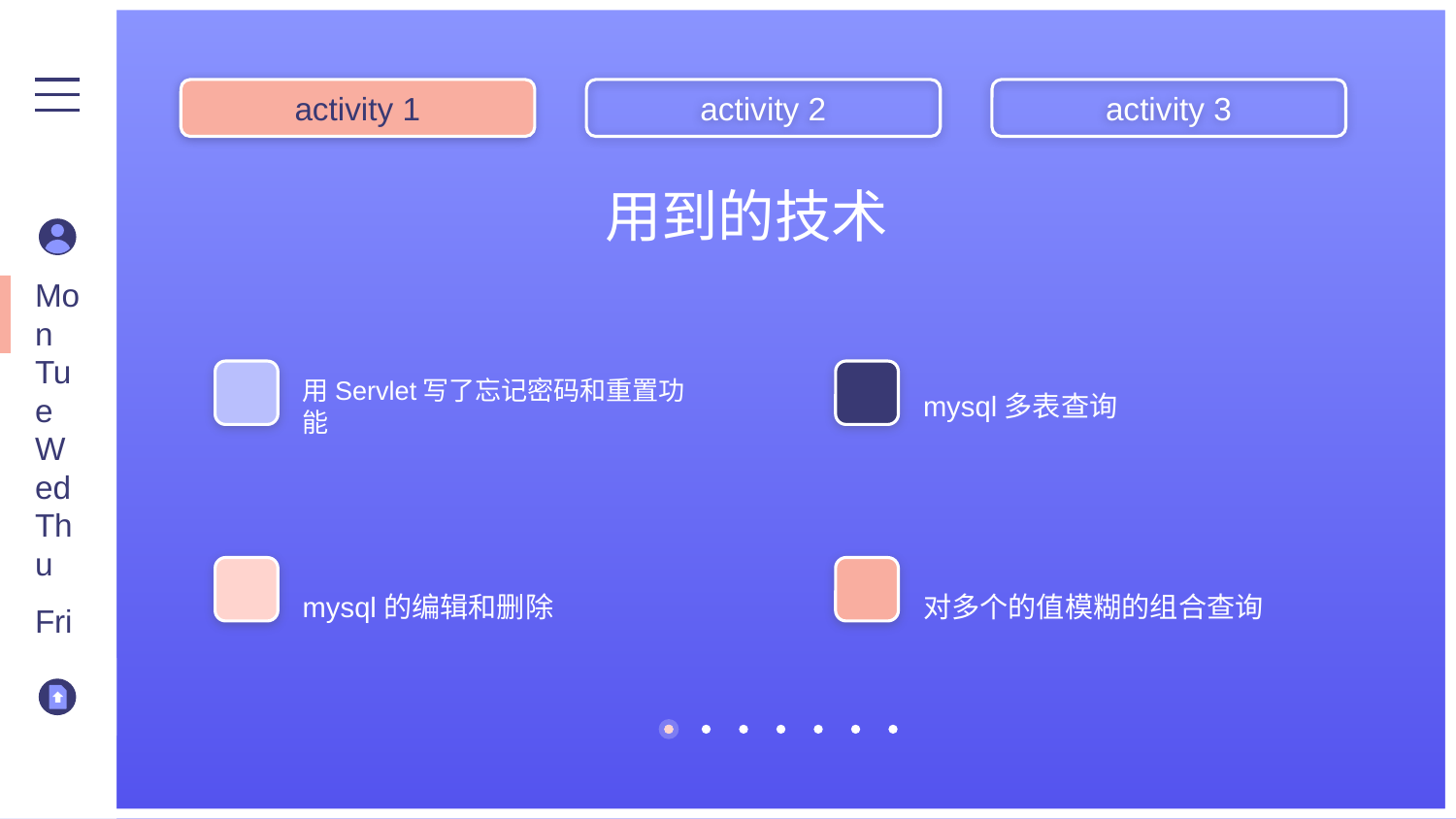

activity 1
activity 2
activity 3
# 用到的技术

Mon
用Servlet写了忘记密码和重置功能
mysql多表查询

Tue

Wed

mysql的编辑和删除
对多个的值模糊的组合查询
Thu

Fri